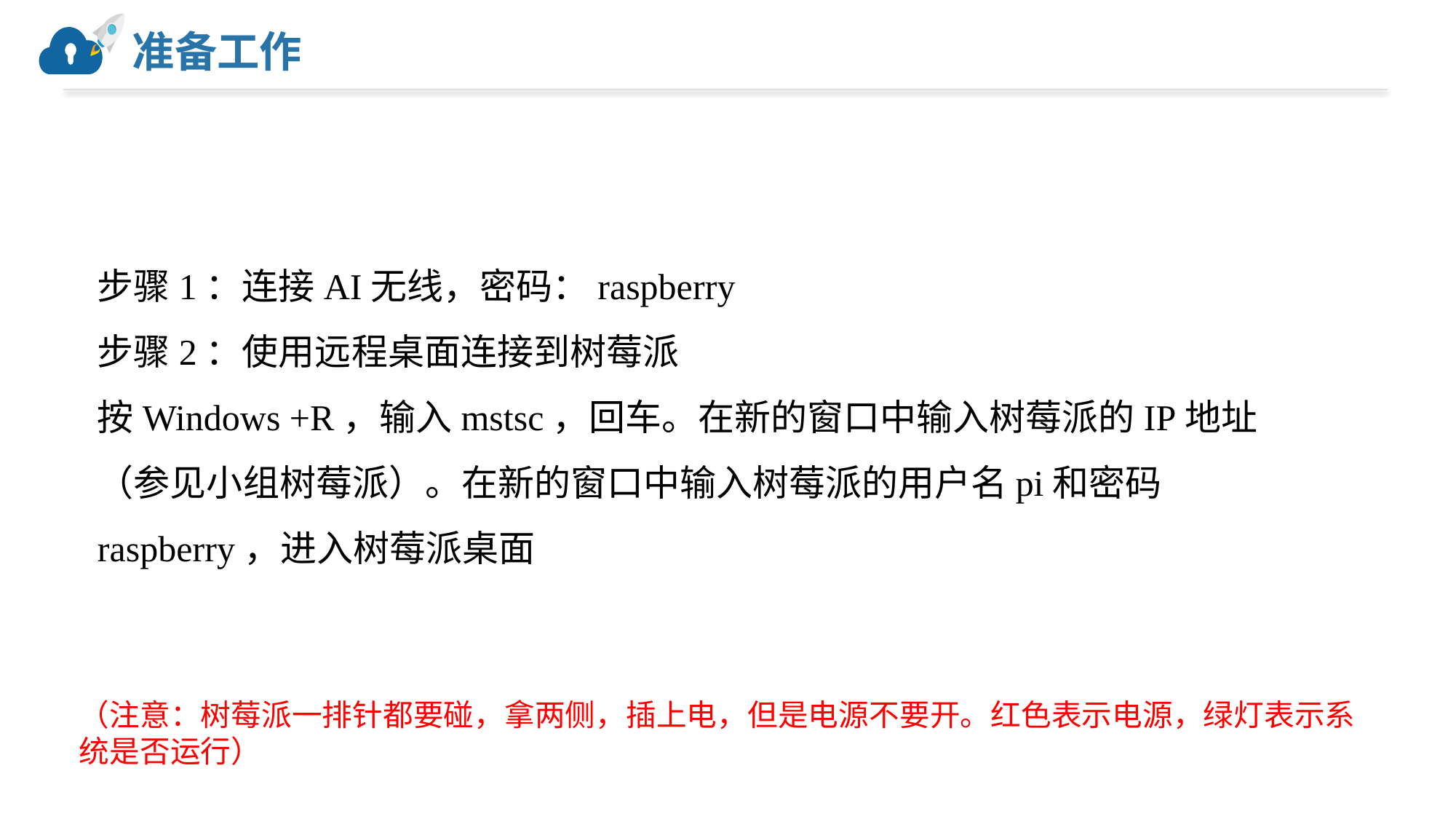

# 准备工作
步骤1：连接AI无线，密码：raspberry
步骤2：使用远程桌面连接到树莓派
按Windows +R，输入mstsc，回车。在新的窗口中输入树莓派的IP地址（参见小组树莓派）。在新的窗口中输入树莓派的用户名pi和密码raspberry，进入树莓派桌面

（注意：树莓派一排针都要碰，拿两侧，插上电，但是电源不要开。红色表示电源，绿灯表示系统是否运行）